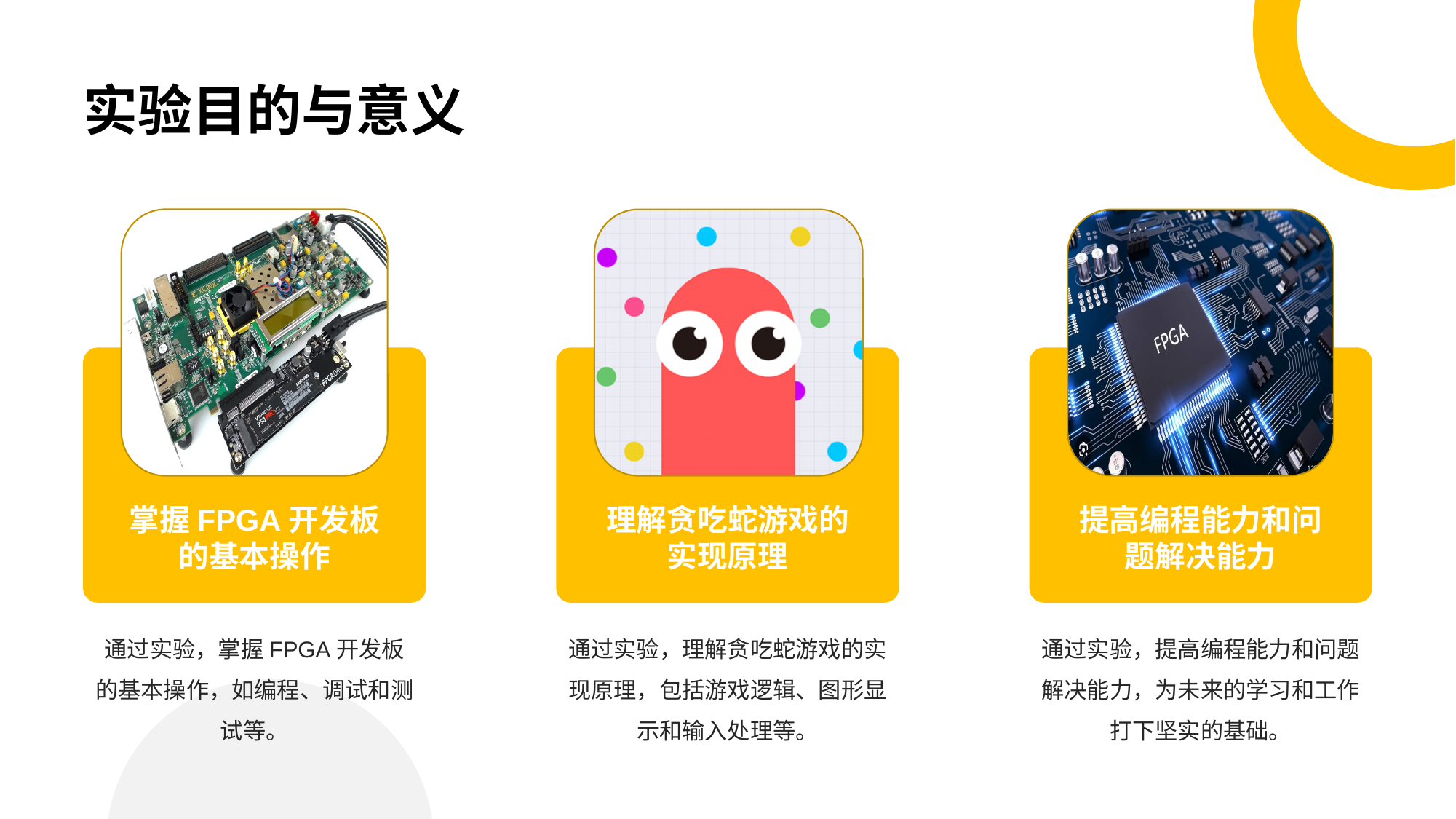

# 实验目的与意义

掌握FPGA开发板的基本操作
理解贪吃蛇游戏的实现原理
提高编程能力和问题解决能力
通过实验，掌握FPGA开发板的基本操作，如编程、调试和测试等。
通过实验，理解贪吃蛇游戏的实现原理，包括游戏逻辑、图形显示和输入处理等。
通过实验，提高编程能力和问题解决能力，为未来的学习和工作打下坚实的基础。